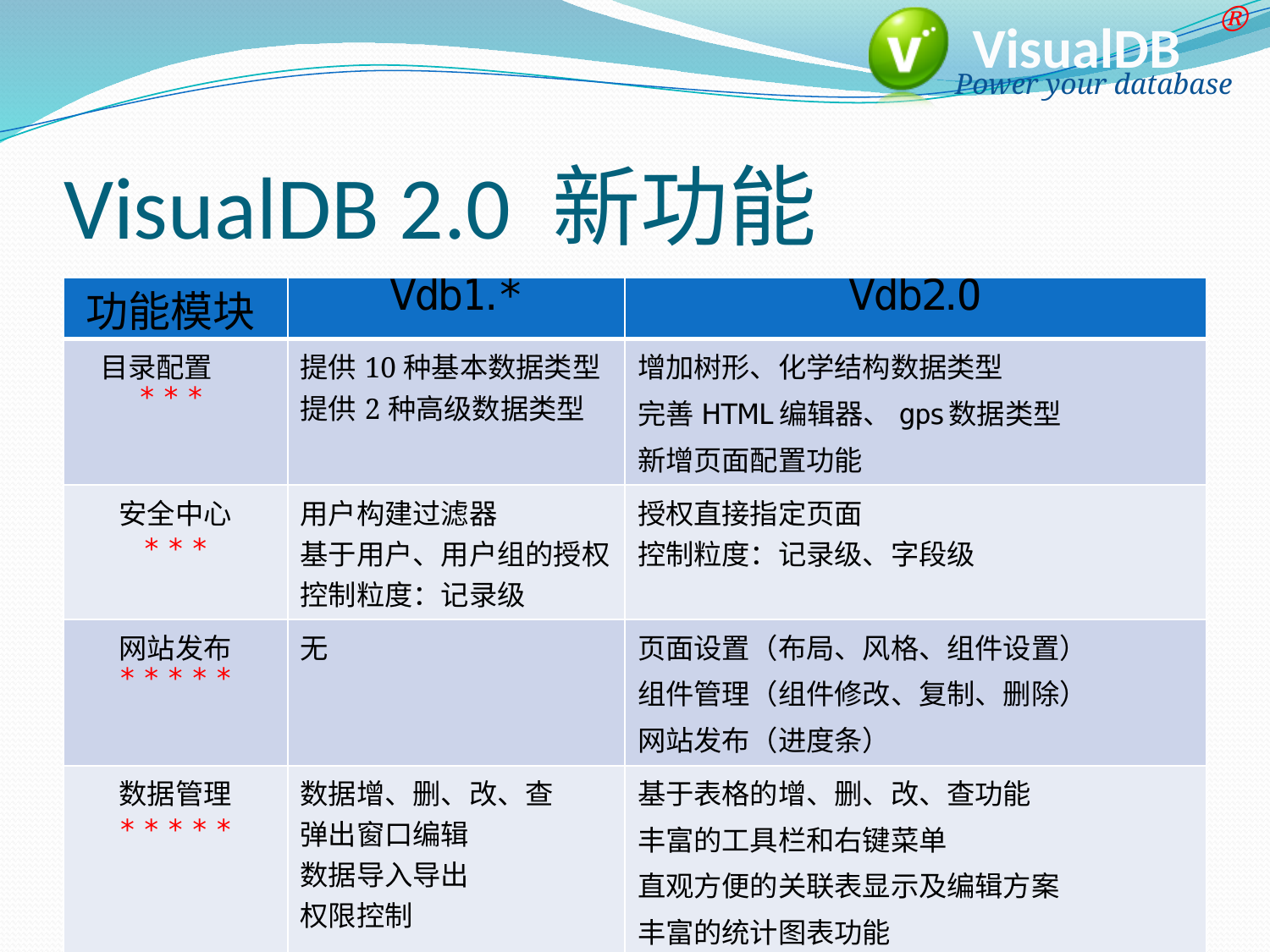

# VisualDB 2.0 新功能
| 功能模块 | Vdb1.\* | Vdb2.0 |
| --- | --- | --- |
| 目录配置 \* \* \* | 提供10种基本数据类型 提供2种高级数据类型 | 增加树形、化学结构数据类型 完善HTML编辑器、gps数据类型 新增页面配置功能 |
| 安全中心 \* \* \* | 用户构建过滤器 基于用户、用户组的授权 控制粒度：记录级 | 授权直接指定页面 控制粒度：记录级、字段级 |
| 网站发布 \* \* \* \* \* | 无 | 页面设置（布局、风格、组件设置） 组件管理（组件修改、复制、删除） 网站发布（进度条） |
| 数据管理 \* \* \* \* \* | 数据增、删、改、查 弹出窗口编辑 数据导入导出 权限控制 | 基于表格的增、删、改、查功能 丰富的工具栏和右键菜单 直观方便的关联表显示及编辑方案 丰富的统计图表功能 |